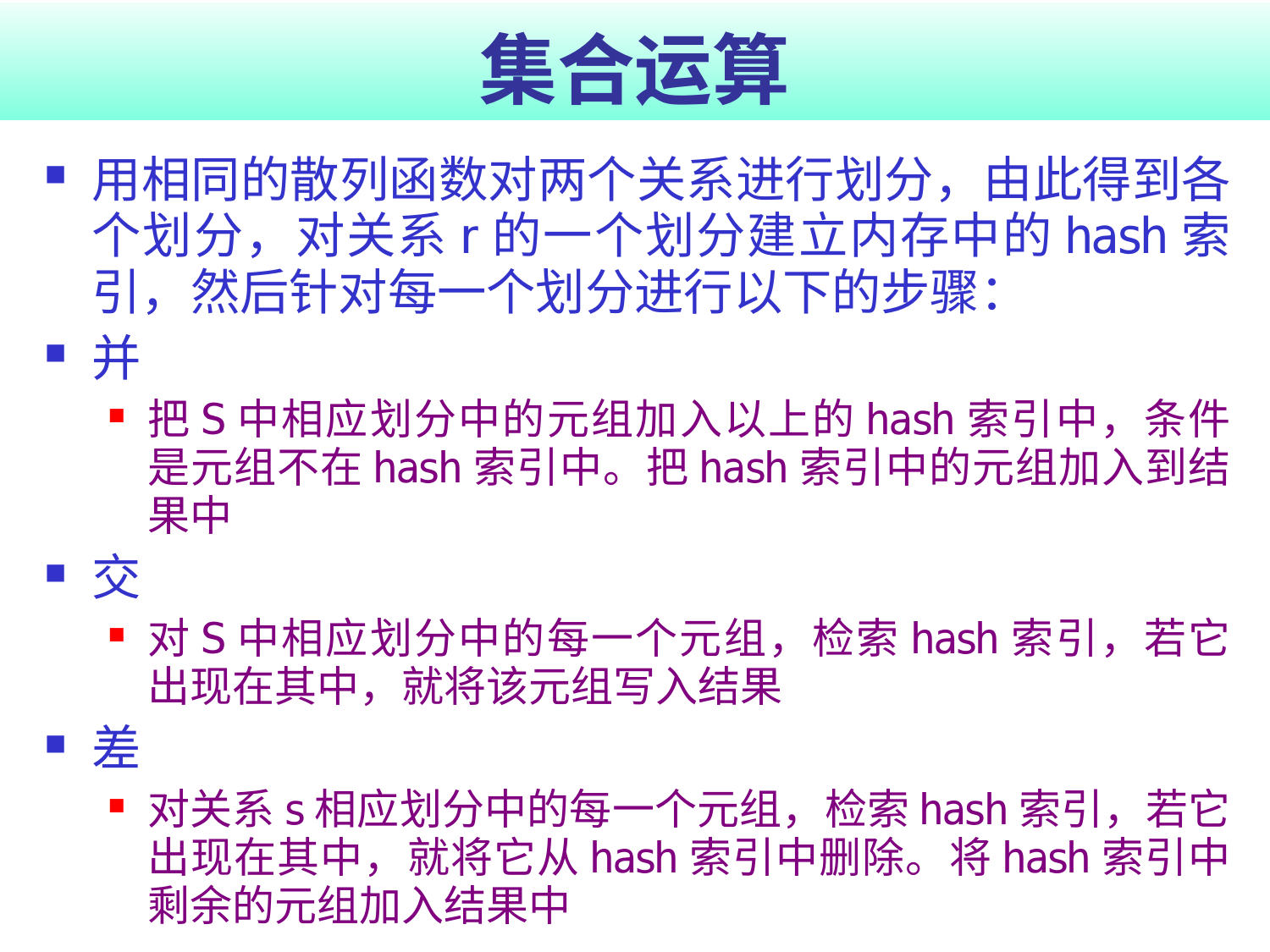

# 集合运算
用相同的散列函数对两个关系进行划分，由此得到各个划分，对关系r的一个划分建立内存中的hash索引，然后针对每一个划分进行以下的步骤：
并
把S中相应划分中的元组加入以上的hash索引中，条件是元组不在hash索引中。把hash索引中的元组加入到结果中
交
对S中相应划分中的每一个元组，检索hash索引，若它出现在其中，就将该元组写入结果
差
对关系s相应划分中的每一个元组，检索hash索引，若它出现在其中，就将它从hash索引中删除。将hash索引中剩余的元组加入结果中